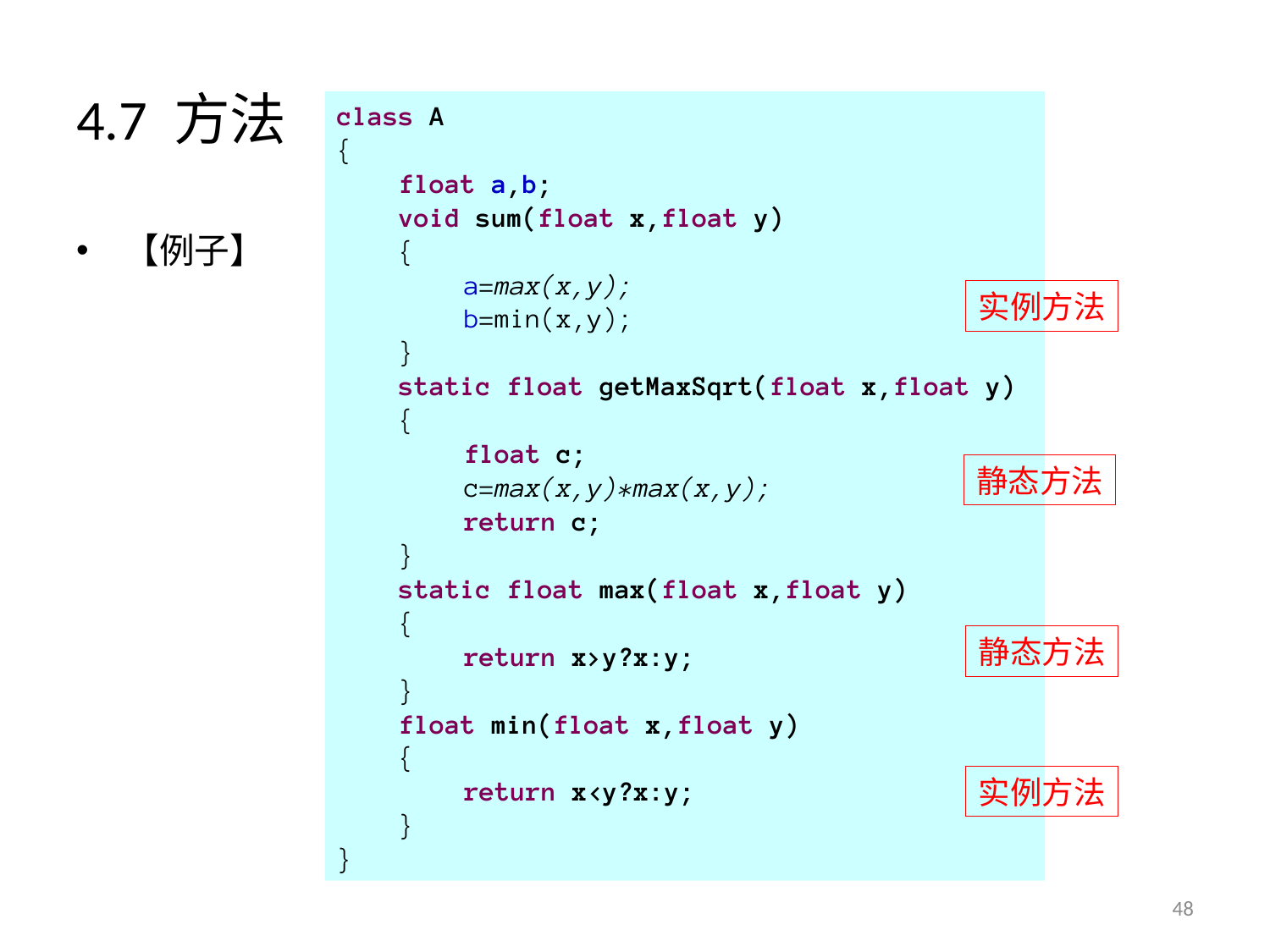

# 4.7 方法
class A
{
    float a,b;
    void sum(float x,float y)
    {
      	a=max(x,y);
      	b=min(x,y);
    }
    static float getMaxSqrt(float x,float y)
    {
    	float c;
    	c=max(x,y)*max(x,y);
    	return c;
    }
    static float max(float x,float y)
    {
    	return x>y?x:y;
    }
    float min(float x,float y)
    {
    	return x<y?x:y;
    }
}
【例子】
实例方法
静态方法
静态方法
实例方法
48